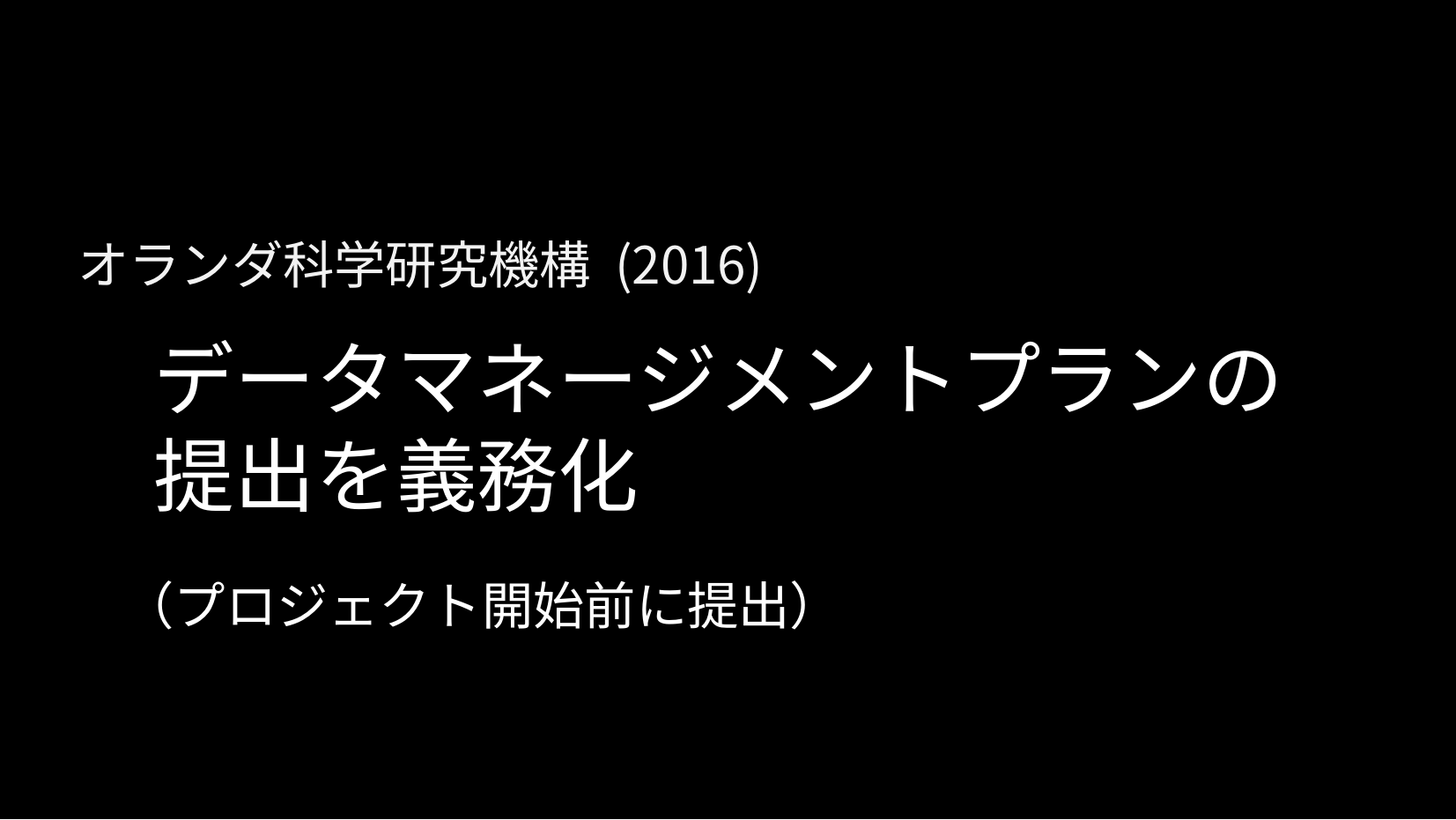

オランダ科学研究機構 (2016)
データマネージメントプランの
提出を義務化
（プロジェクト開始前に提出）